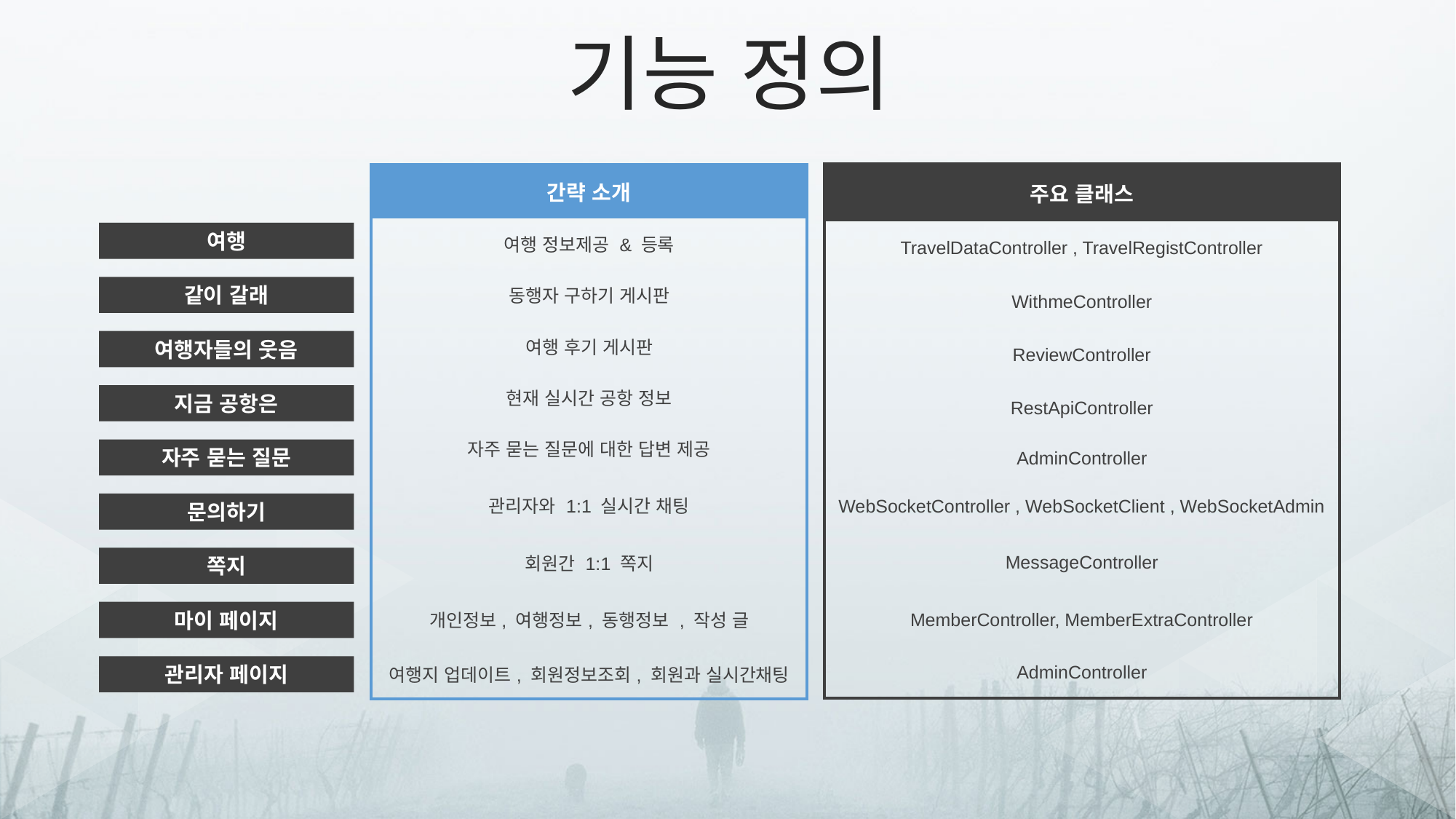

기능 정의
| 주요 클래스 |
| --- |
| TravelDataController , TravelRegistController |
| WithmeController |
| ReviewController |
| RestApiController |
| AdminController |
| WebSocketController , WebSocketClient , WebSocketAdmin |
| MessageController |
| MemberController, MemberExtraController |
| AdminController |
| 간략 소개 |
| --- |
| 여행 정보제공 & 등록 |
| 동행자 구하기 게시판 |
| 여행 후기 게시판 |
| 현재 실시간 공항 정보 |
| 자주 묻는 질문에 대한 답변 제공 |
| 관리자와 1:1 실시간 채팅 |
| 회원간 1:1 쪽지 |
| 개인정보, 여행정보, 동행정보 , 작성 글 |
| 여행지 업데이트, 회원정보조회, 회원과 실시간채팅 |
여행
같이 갈래
여행자들의 웃음
지금 공항은
자주 묻는 질문
문의하기
쪽지
마이 페이지
관리자 페이지